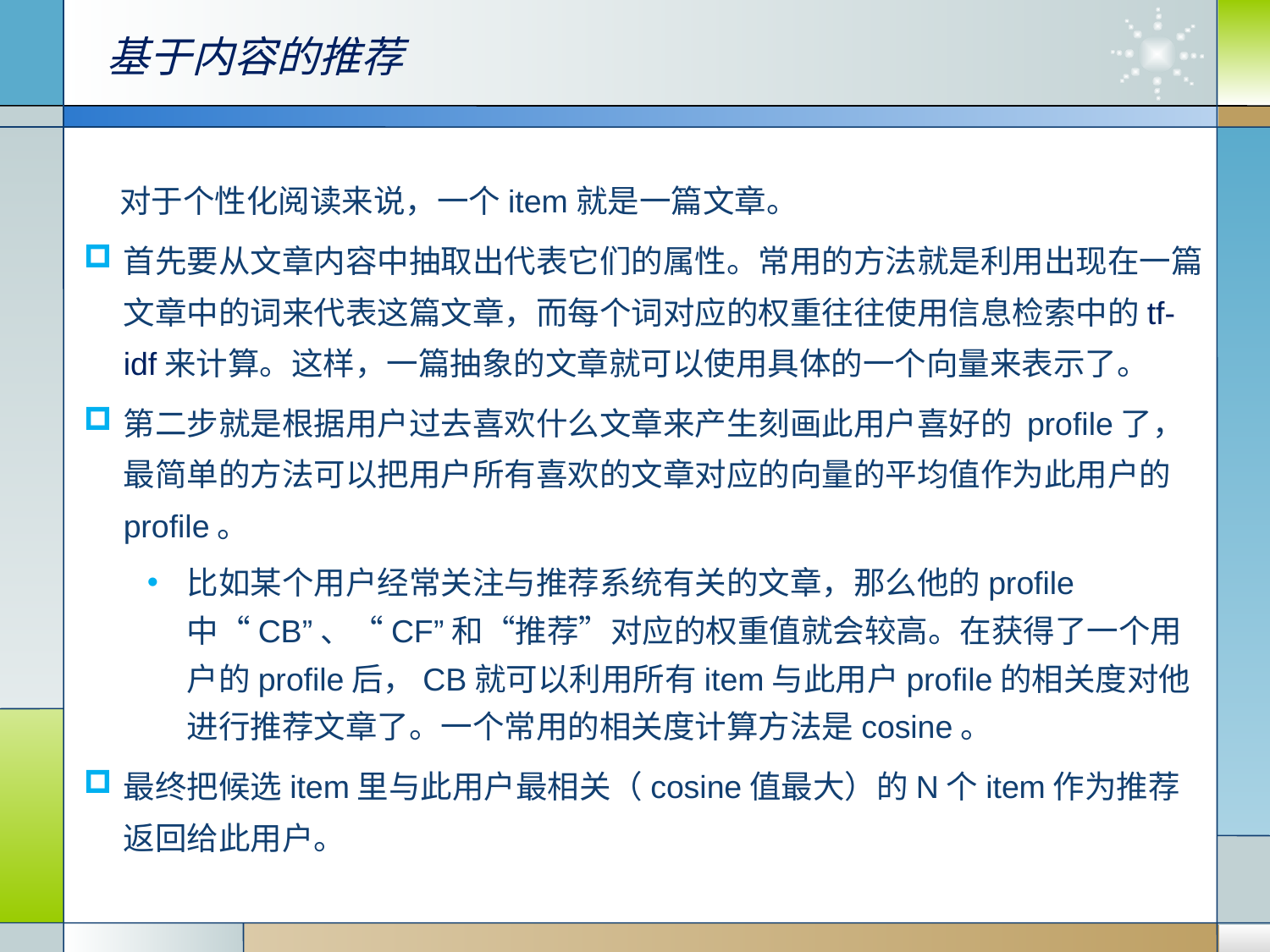

基于内容的推荐
     对于个性化阅读来说，一个item就是一篇文章。
首先要从文章内容中抽取出代表它们的属性。常用的方法就是利用出现在一篇文章中的词来代表这篇文章，而每个词对应的权重往往使用信息检索中的tf-idf来计算。这样，一篇抽象的文章就可以使用具体的一个向量来表示了。
第二步就是根据用户过去喜欢什么文章来产生刻画此用户喜好的 profile了，最简单的方法可以把用户所有喜欢的文章对应的向量的平均值作为此用户的profile。
比如某个用户经常关注与推荐系统有关的文章，那么他的profile中“CB”、“CF”和“推荐”对应的权重值就会较高。在获得了一个用户的profile后，CB就可以利用所有item与此用户profile的相关度对他进行推荐文章了。一个常用的相关度计算方法是cosine。
最终把候选item里与此用户最相关（cosine值最大）的N个item作为推荐返回给此用户。